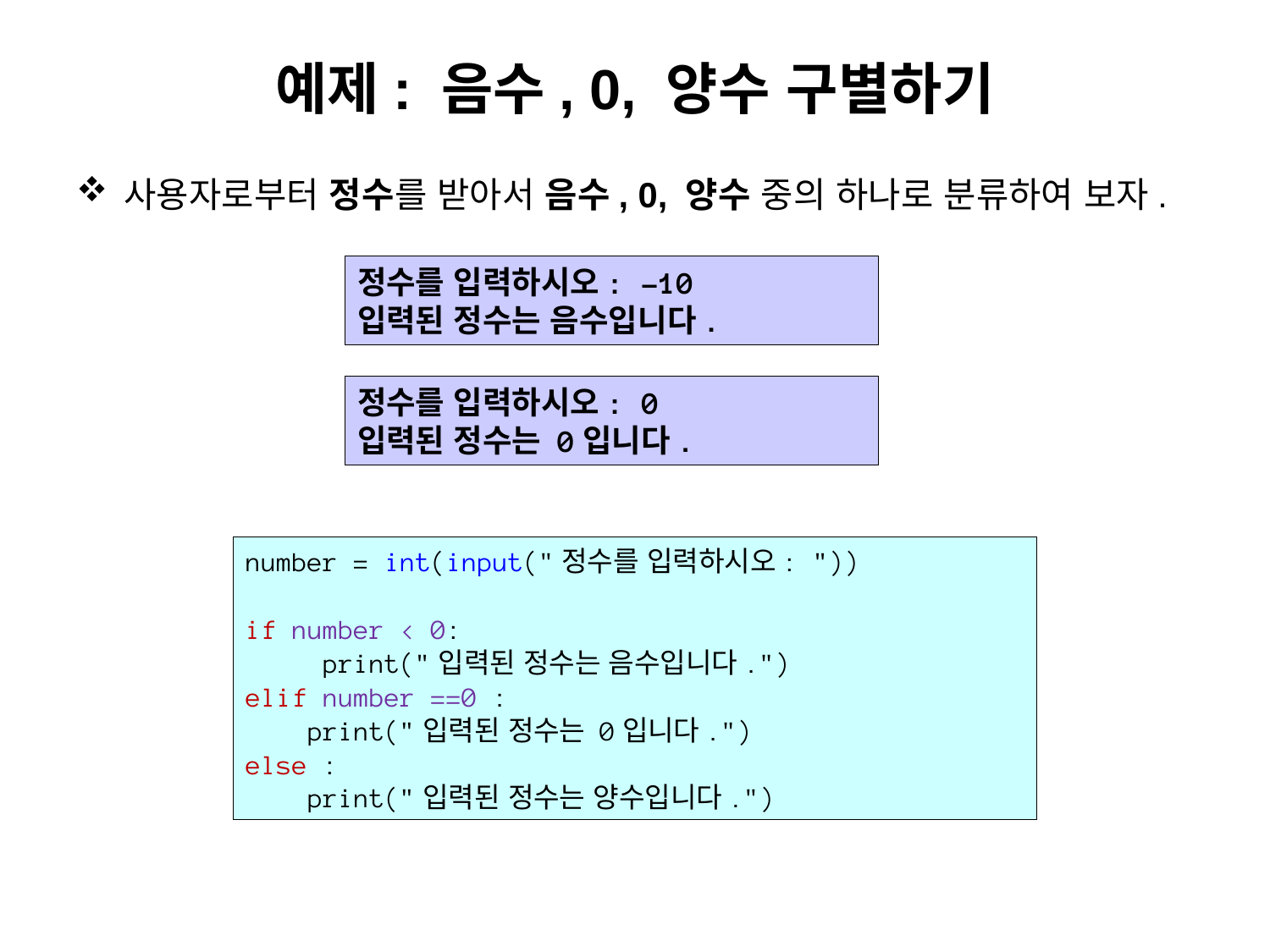

# 예제: 음수, 0, 양수 구별하기
사용자로부터 정수를 받아서 음수, 0, 양수 중의 하나로 분류하여 보자.

정수를 입력하시오: -10
입력된 정수는 음수입니다.
정수를 입력하시오: 0
입력된 정수는 0입니다.
number = int(input("정수를 입력하시오: "))

if number < 0:
     print("입력된 정수는 음수입니다.")
elif number ==0 :
    print("입력된 정수는 0입니다.")
else :
    print("입력된 정수는 양수입니다.")